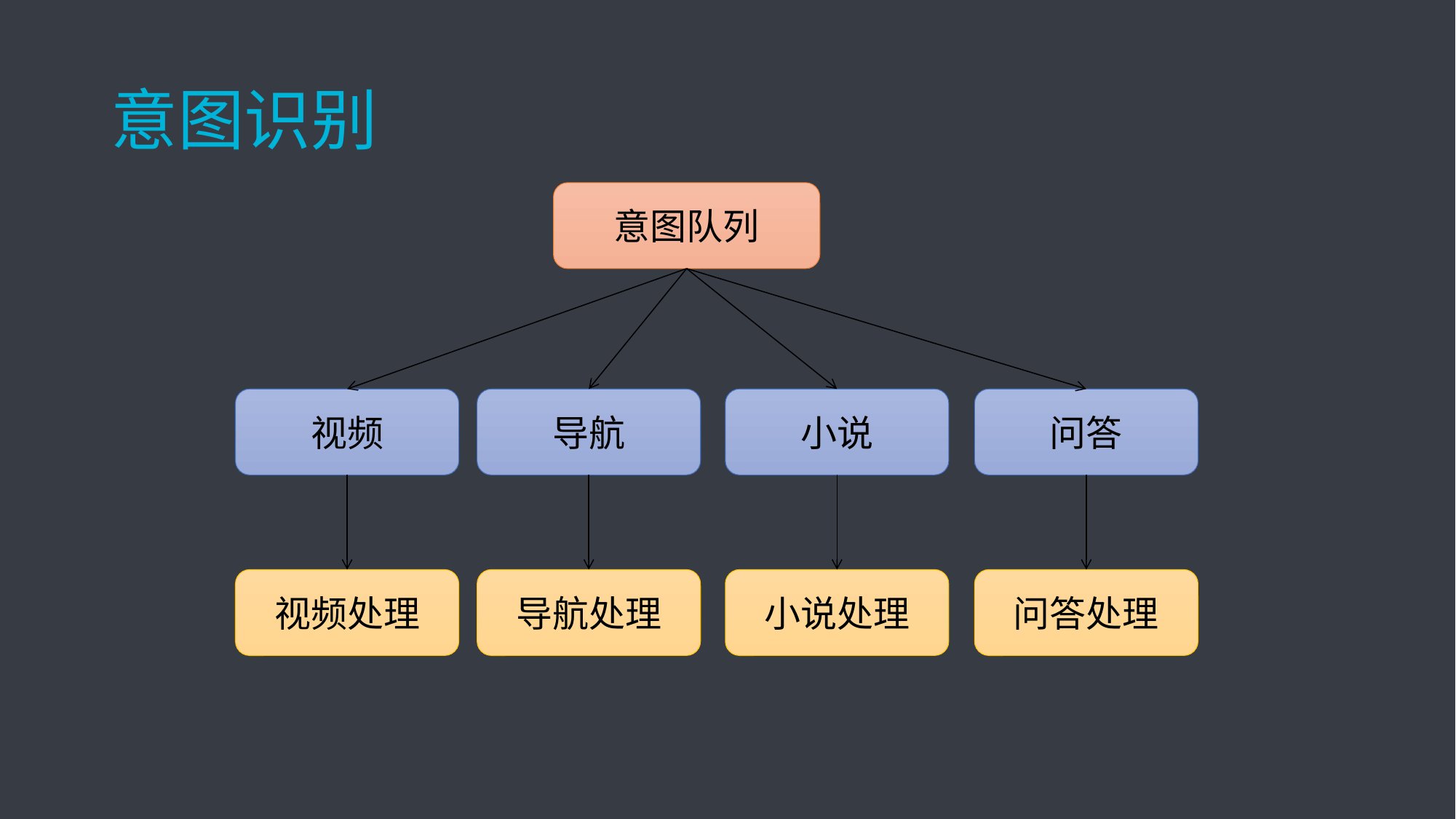

# 意图识别
意图队列
视频
导航
小说
问答
视频处理
导航处理
小说处理
问答处理